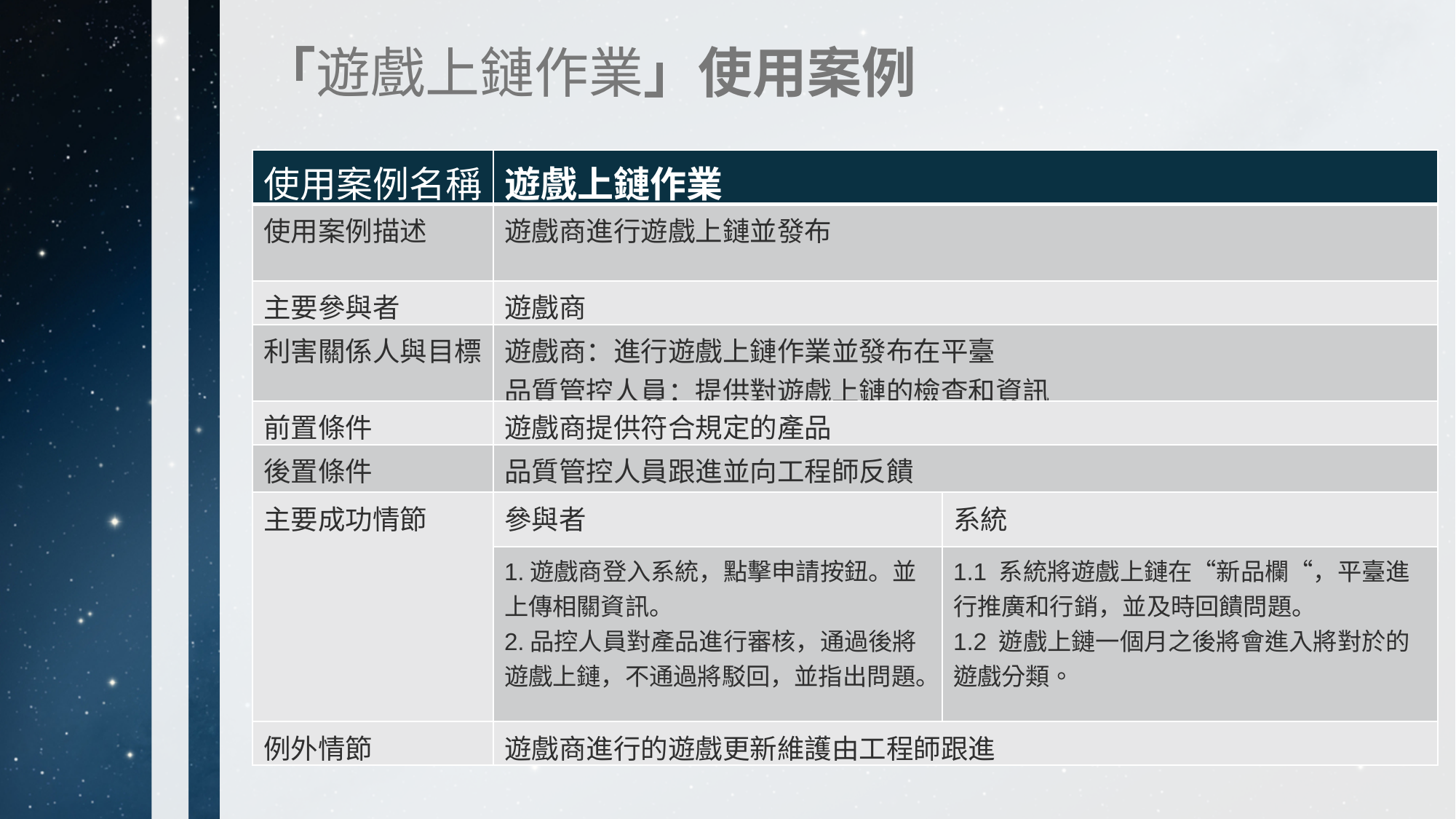

「遊戲上鏈作業」使用案例
| 使用案例名稱 | 遊戲上鏈作業 |  |
| --- | --- | --- |
| 使用案例描述 | 遊戲商進行遊戲上鏈並發布 |  |
| 主要參與者 | 遊戲商 |  |
| 利害關係人與目標 | 遊戲商：進行遊戲上鏈作業並發布在平臺 品質管控人員：提供對遊戲上鏈的檢查和資訊 |  |
| 前置條件 | 遊戲商提供符合規定的產品 |  |
| 後置條件 | 品質管控人員跟進並向工程師反饋 |  |
| 主要成功情節 | 參與者 | 系統 |
|  | 1.遊戲商登入系統，點擊申請按鈕。並上傳相關資訊。 2.品控人員對產品進行審核，通過後將遊戲上鏈，不通過將駁回，並指出問題。 | 1.1 系統將遊戲上鏈在“新品欄“，平臺進行推廣和行銷，並及時回饋問題。 1.2 遊戲上鏈一個月之後將會進入將對於的遊戲分類。 |
| 例外情節 | 遊戲商進行的遊戲更新維護由工程師跟進 |  |